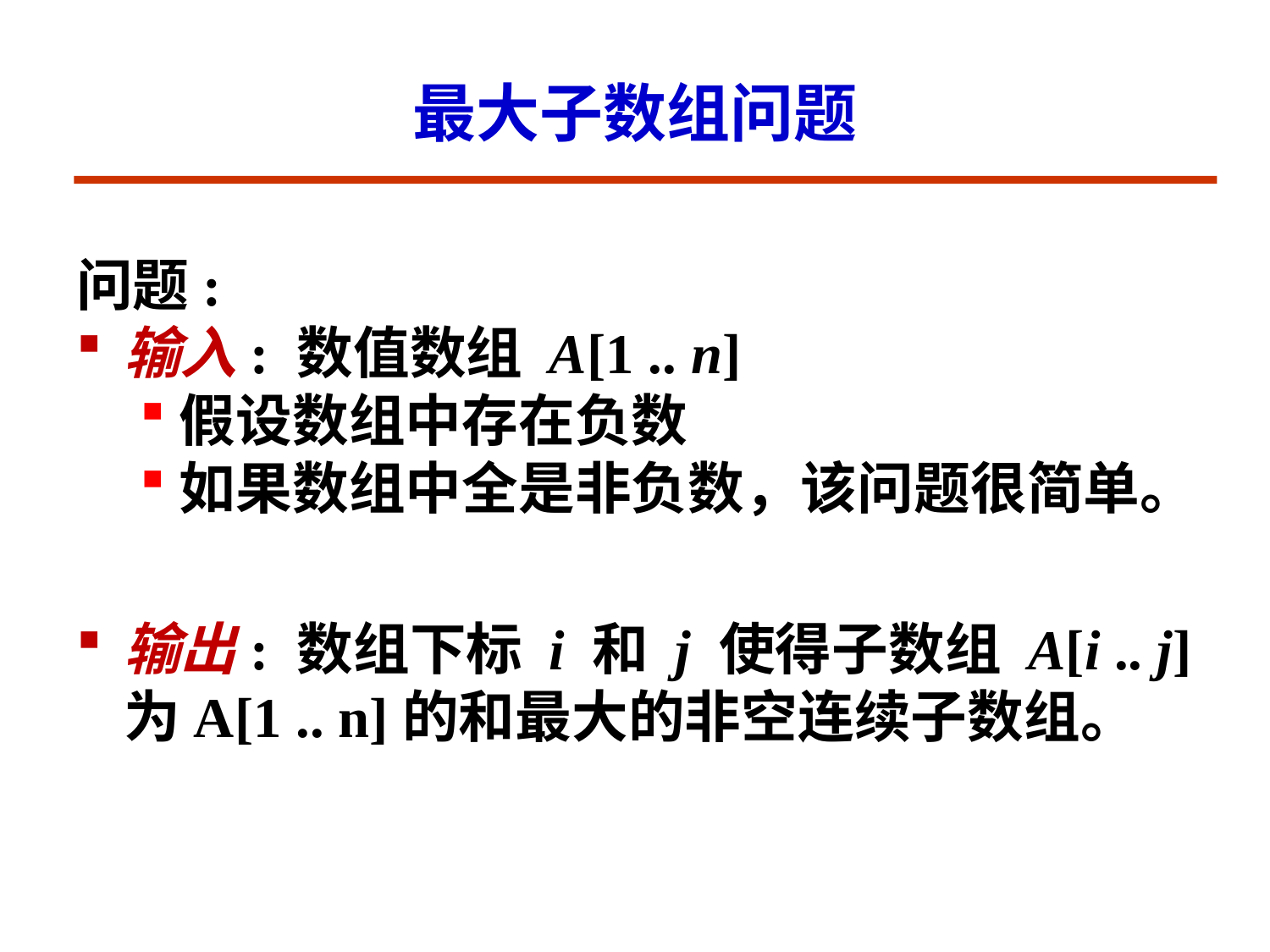

# 最大子数组问题
问题:
输入: 数值数组 A[1 .. n]
假设数组中存在负数
如果数组中全是非负数，该问题很简单。

输出: 数组下标 i 和 j 使得子数组 A[i .. j]为A[1 .. n]的和最大的非空连续子数组。